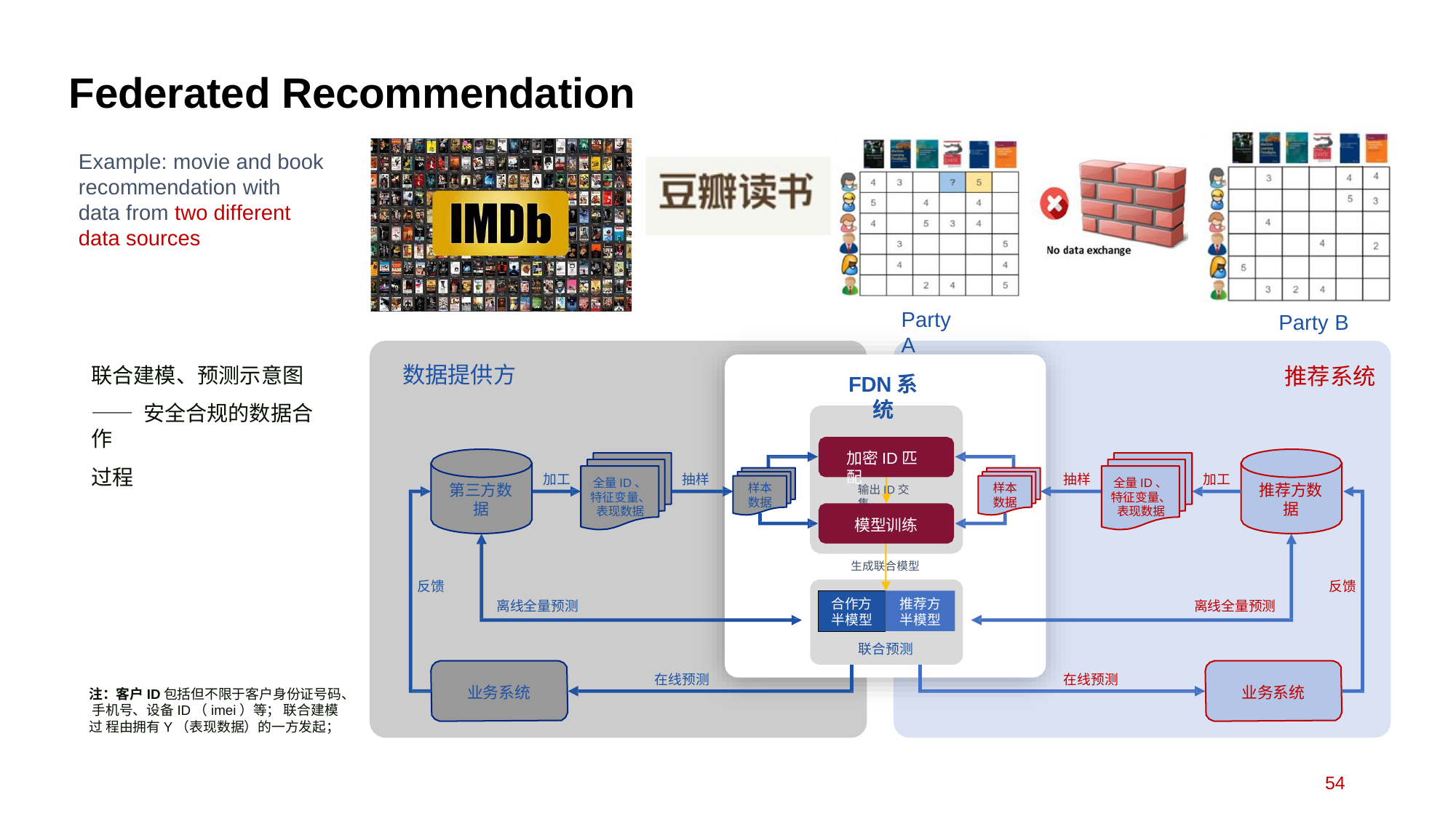

# Federated Recommendation

Example: movie and book recommendation with data from two different data sources

Party A
Party B

数据提供方
联合建模、预测示意图
—— 安全合规的数据合作
过程
推荐系统
FDN系统
联合建模

加密ID匹配

加工
抽样
抽样
加工

全量ID、 特征变量、 表现数据
全量ID、 特征变量、 表现数据

第三方数 据
推荐方数 据
样本 数据
样本 数据
输出ID交集

模型训练

生成联合模型
反馈
反馈

合作方
半模型
推荐方 半模型
离线全量预测
离线全量预测

联合预测

在线预测
在线预测
业务系统
业务系统
注：客户ID包括但不限于客户身份证号码、 手机号、设备ID（imei）等； 联合建模过 程由拥有Y（表现数据）的一方发起；
54